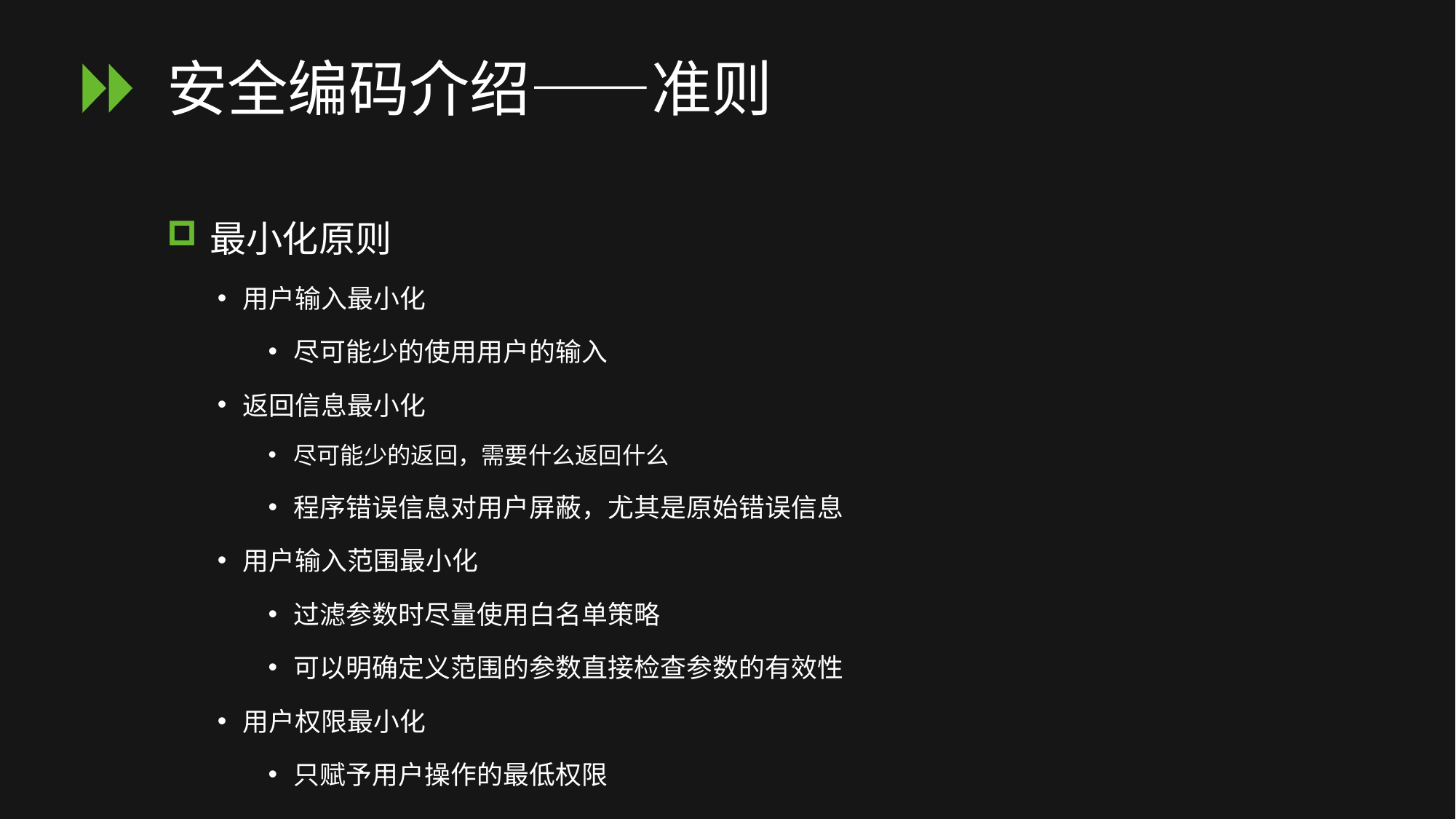

# 安全编码介绍——准则
 最小化原则
用户输入最小化
尽可能少的使用用户的输入
返回信息最小化
尽可能少的返回，需要什么返回什么
程序错误信息对用户屏蔽，尤其是原始错误信息
用户输入范围最小化
过滤参数时尽量使用白名单策略
可以明确定义范围的参数直接检查参数的有效性
用户权限最小化
只赋予用户操作的最低权限